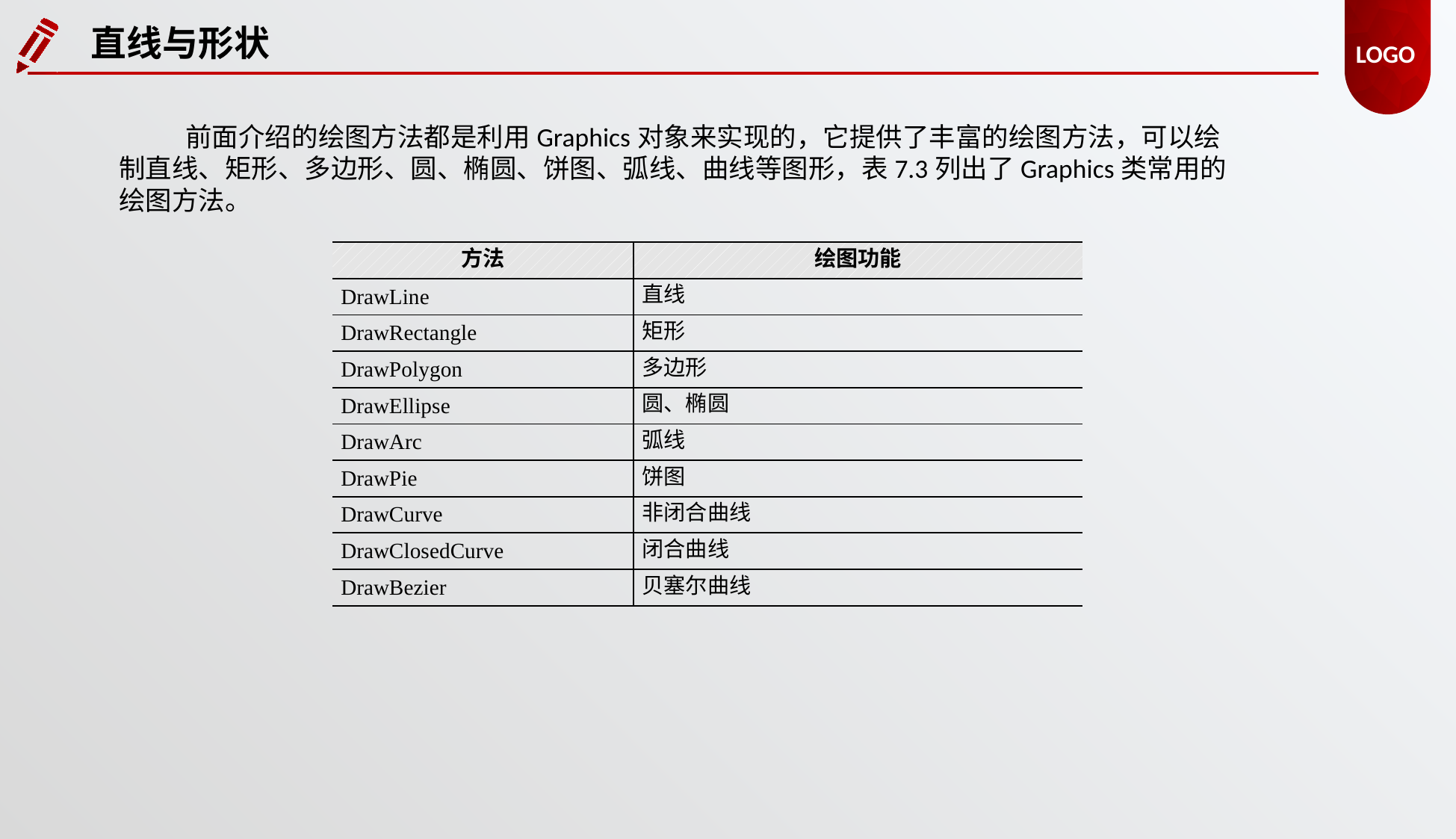

直线与形状
前面介绍的绘图方法都是利用Graphics对象来实现的，它提供了丰富的绘图方法，可以绘制直线、矩形、多边形、圆、椭圆、饼图、弧线、曲线等图形，表7.3列出了Graphics类常用的绘图方法。
| 方法 | 绘图功能 |
| --- | --- |
| DrawLine | 直线 |
| DrawRectangle | 矩形 |
| DrawPolygon | 多边形 |
| DrawEllipse | 圆、椭圆 |
| DrawArc | 弧线 |
| DrawPie | 饼图 |
| DrawCurve | 非闭合曲线 |
| DrawClosedCurve | 闭合曲线 |
| DrawBezier | 贝塞尔曲线 |